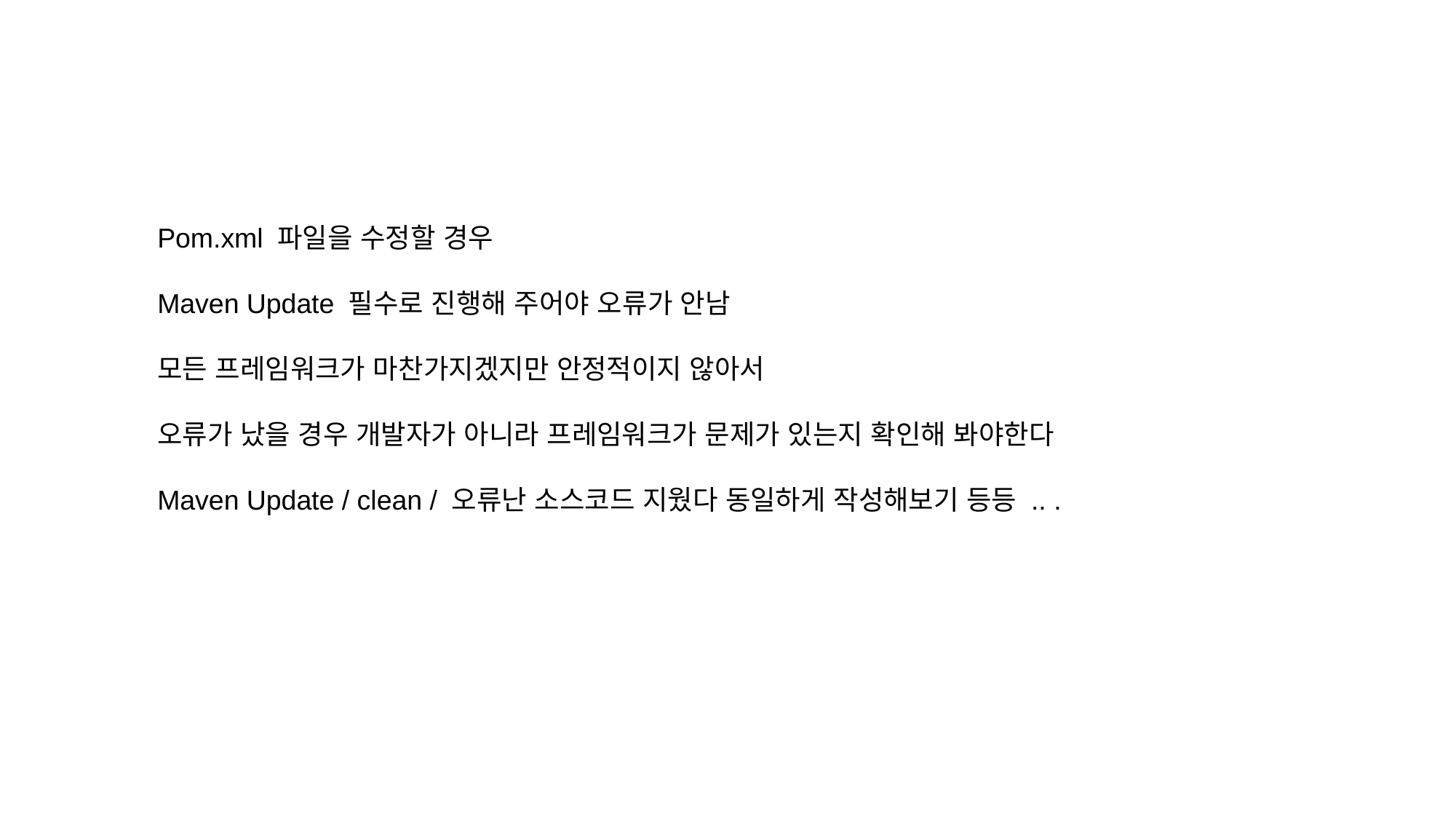

Pom.xml 파일을 수정할 경우

Maven Update 필수로 진행해 주어야 오류가 안남

모든 프레임워크가 마찬가지겠지만 안정적이지 않아서

오류가 났을 경우 개발자가 아니라 프레임워크가 문제가 있는지 확인해 봐야한다

Maven Update / clean / 오류난 소스코드 지웠다 동일하게 작성해보기 등등 .. .